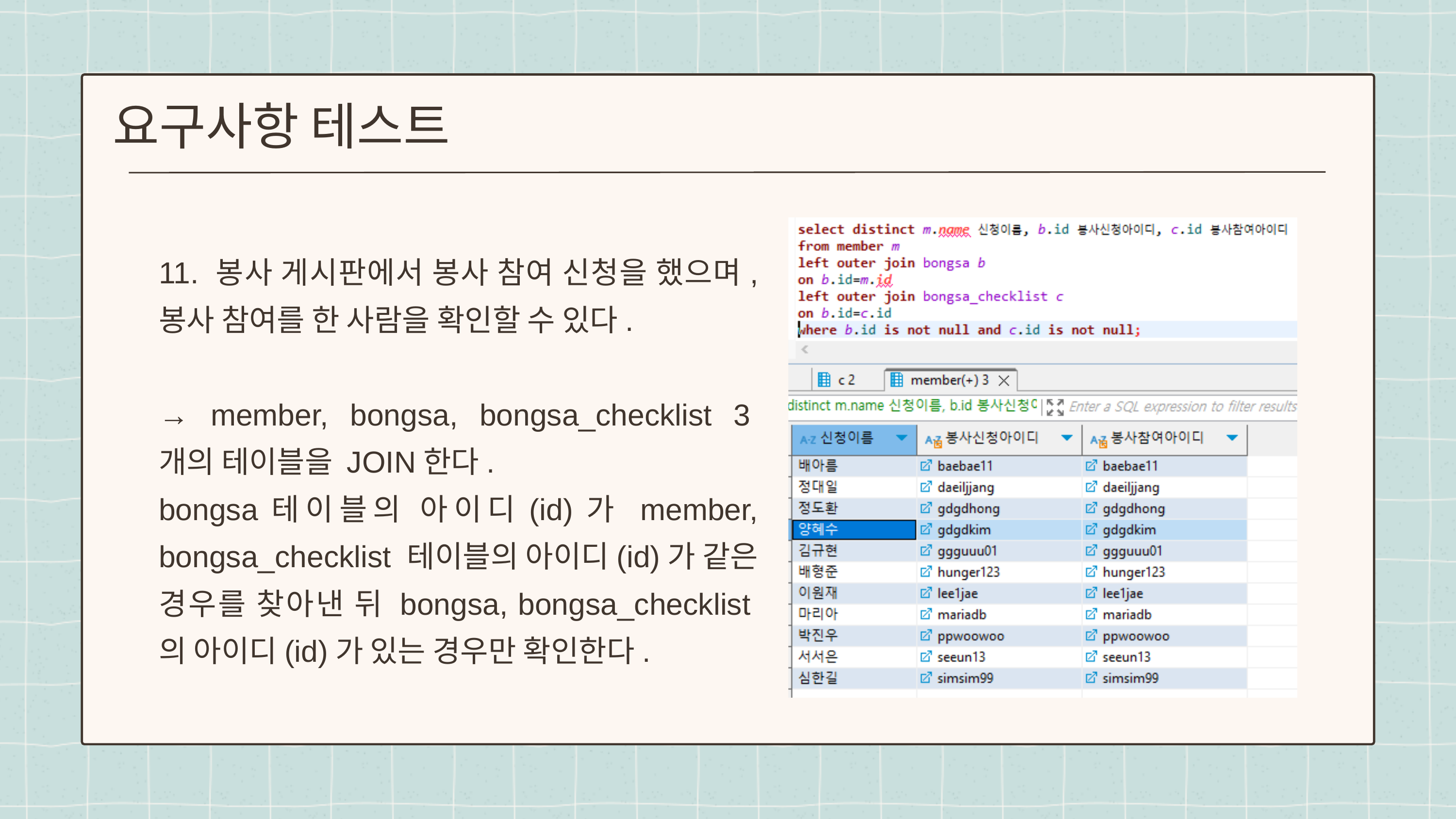

요구사항 테스트

11. 봉사 게시판에서 봉사 참여 신청을 했으며, 봉사 참여를 한 사람을 확인할 수 있다.

→ member, bongsa, bongsa_checklist 3개의 테이블을 JOIN한다.
bongsa테이블의 아이디(id)가 member, bongsa_checklist 테이블의 아이디(id)가 같은 경우를 찾아낸 뒤 bongsa, bongsa_checklist의 아이디(id)가 있는 경우만 확인한다.